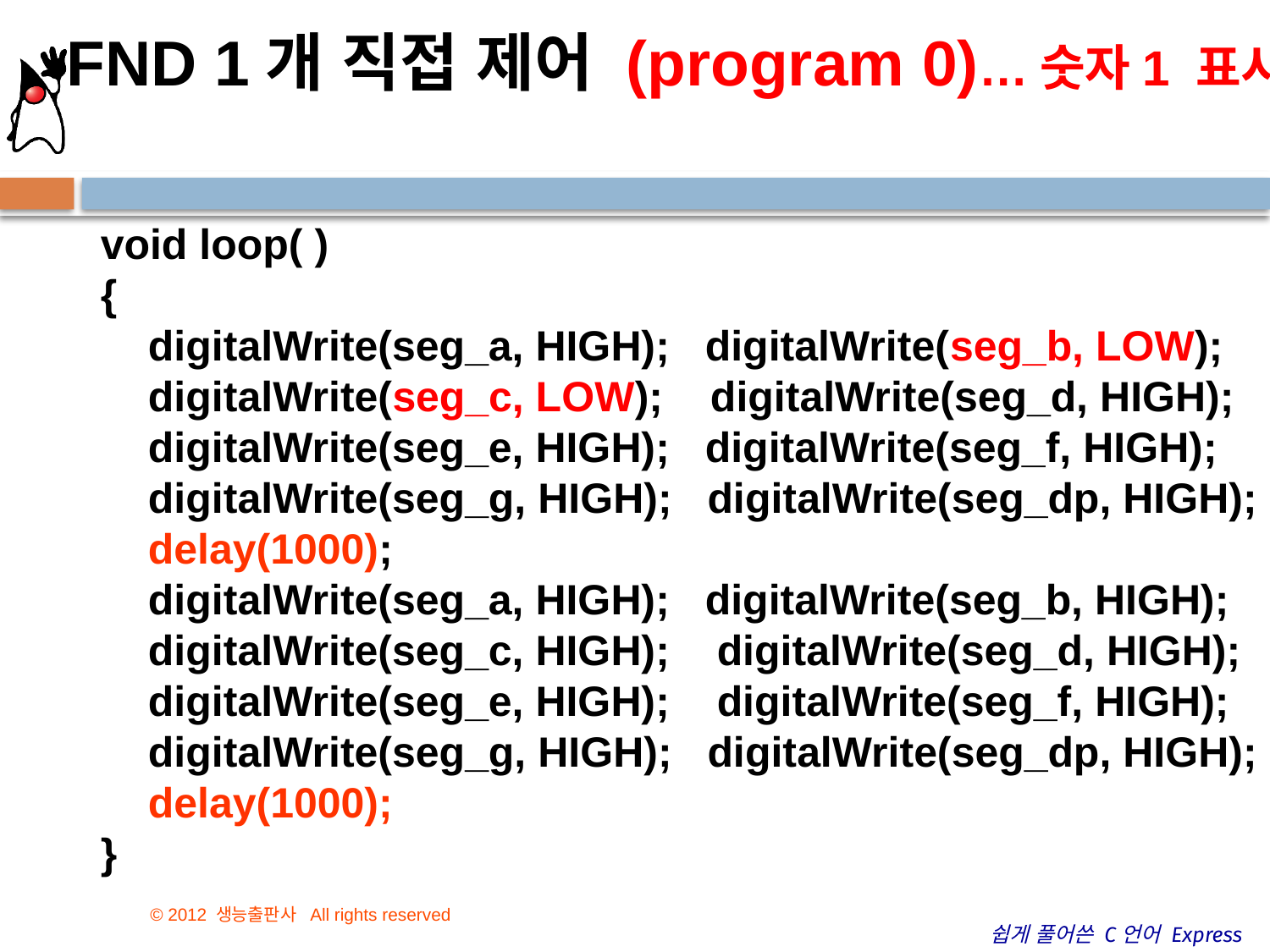

FND 1개 직접 제어 (program 0)…숫자1 표시
void loop( )
{
    digitalWrite(seg_a, HIGH);   digitalWrite(seg_b, LOW);
    digitalWrite(seg_c, LOW);    digitalWrite(seg_d, HIGH);
    digitalWrite(seg_e, HIGH);   digitalWrite(seg_f, HIGH);
    digitalWrite(seg_g, HIGH);   digitalWrite(seg_dp, HIGH);
    delay(1000);
    digitalWrite(seg_a, HIGH);   digitalWrite(seg_b, HIGH);
    digitalWrite(seg_c, HIGH);    digitalWrite(seg_d, HIGH);
    digitalWrite(seg_e, HIGH);    digitalWrite(seg_f, HIGH);
    digitalWrite(seg_g, HIGH);   digitalWrite(seg_dp, HIGH);
    delay(1000);
}